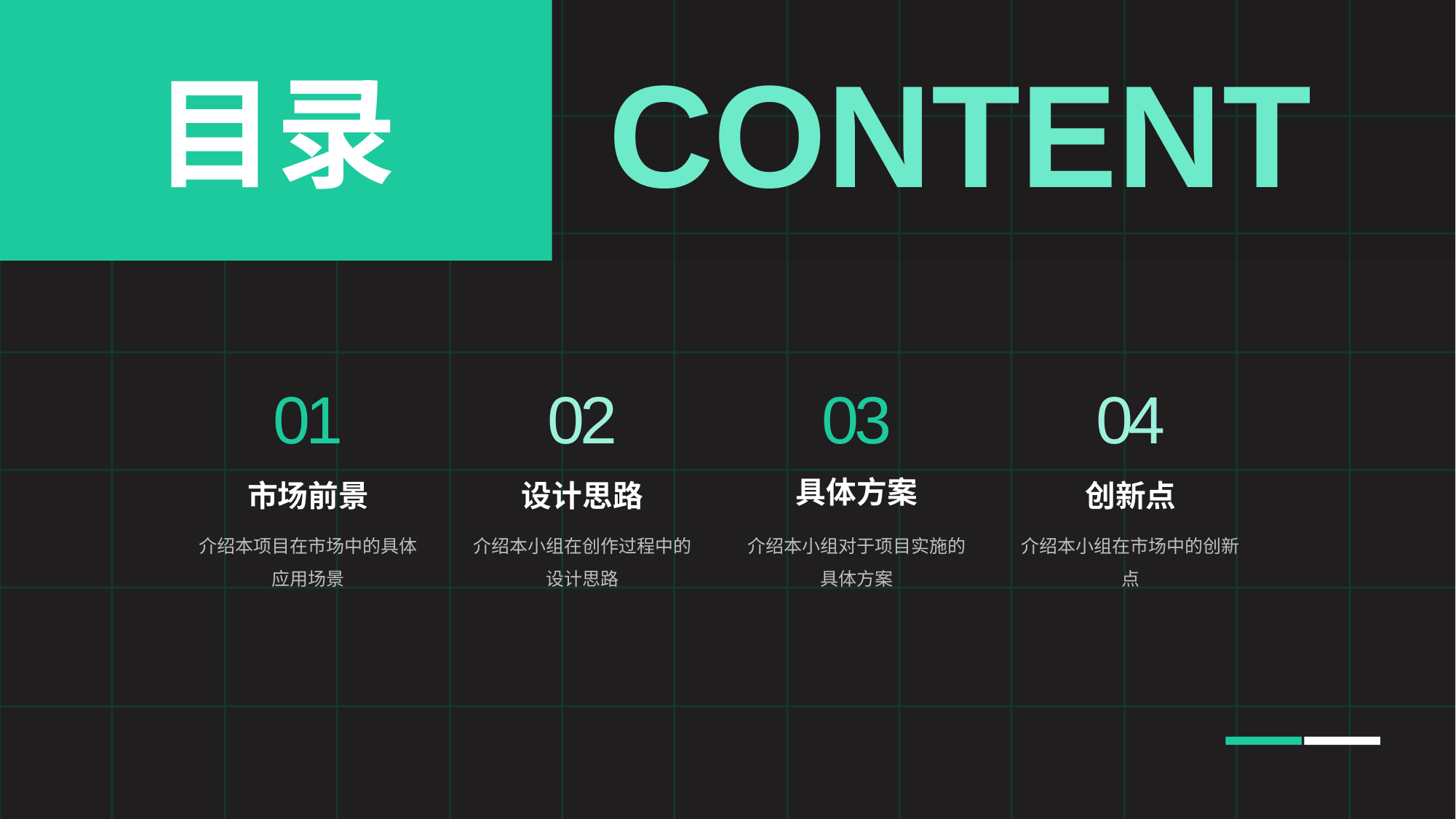

CONTENT
目录
01
02
03
04
具体方案
市场前景
设计思路
创新点
介绍本项目在市场中的具体应用场景
介绍本小组在创作过程中的设计思路
介绍本小组对于项目实施的具体方案
介绍本小组在市场中的创新点